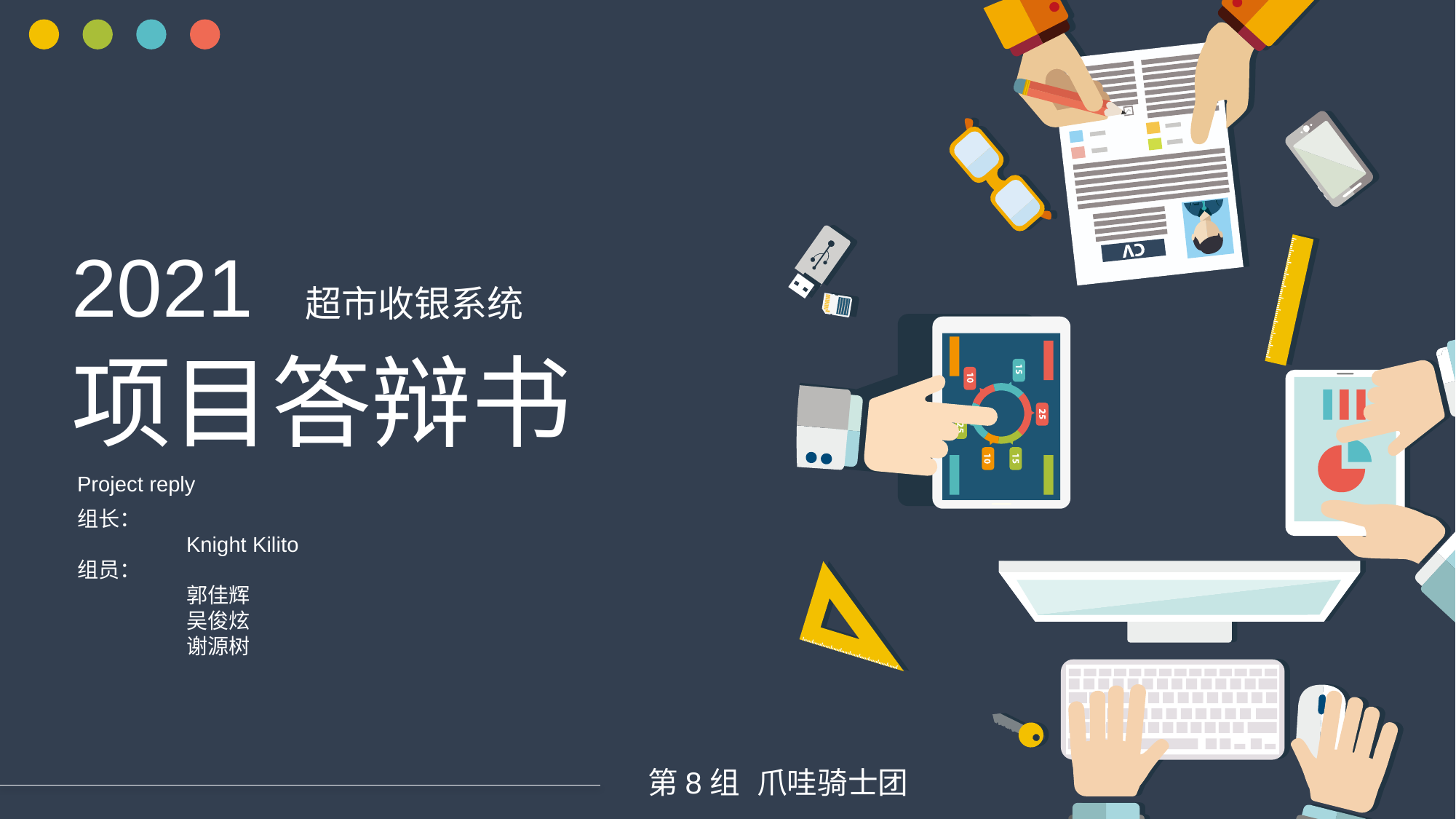

2021 超市收银系统

项目答辩书

Project reply
组长：
	Knight Kilito
组员：
	郭佳辉
	吴俊炫
	谢源树

第8组	爪哇骑士团